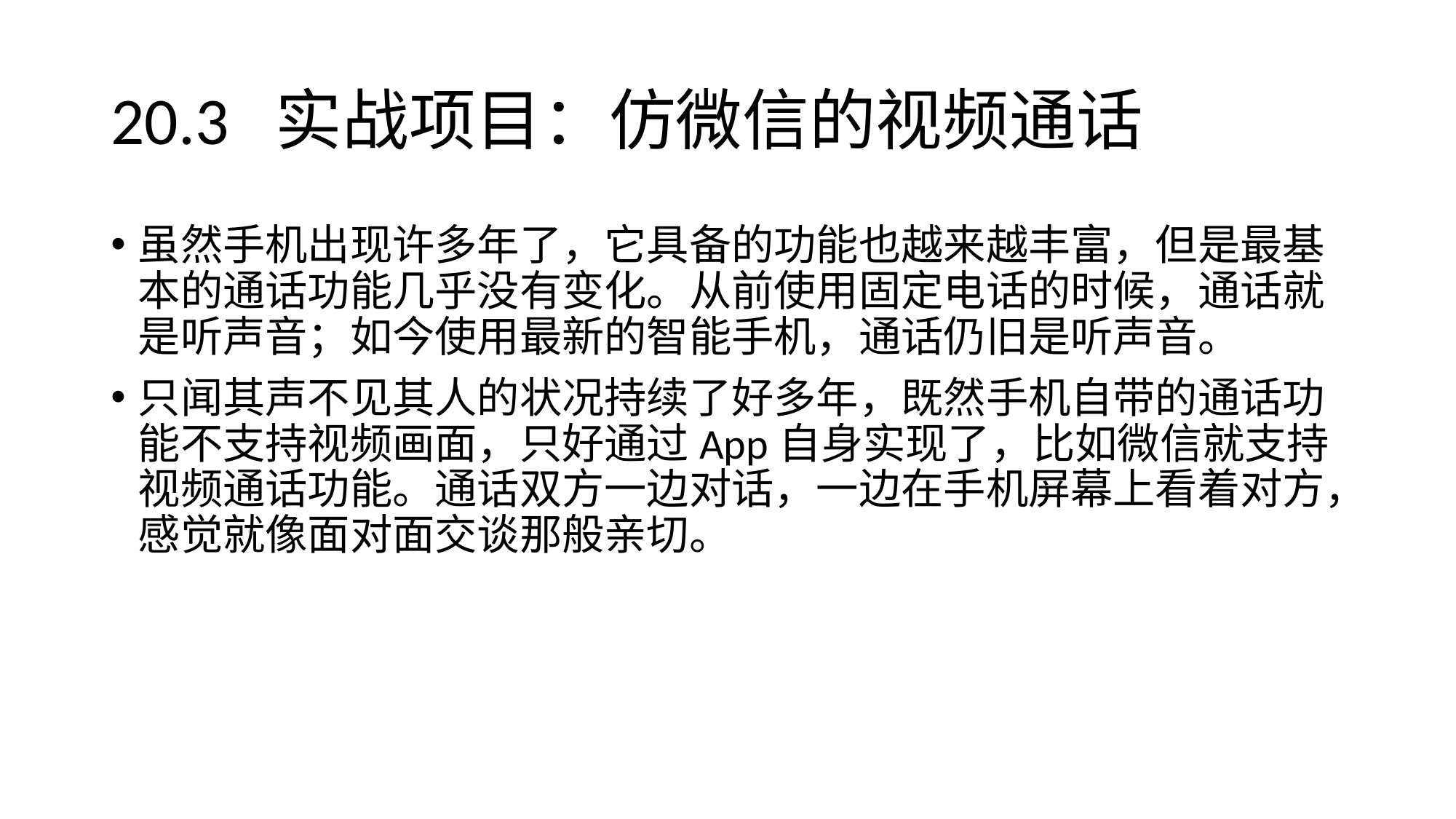

# 20.3  实战项目：仿微信的视频通话
虽然手机出现许多年了，它具备的功能也越来越丰富，但是最基本的通话功能几乎没有变化。从前使用固定电话的时候，通话就是听声音；如今使用最新的智能手机，通话仍旧是听声音。
只闻其声不见其人的状况持续了好多年，既然手机自带的通话功能不支持视频画面，只好通过App自身实现了，比如微信就支持视频通话功能。通话双方一边对话，一边在手机屏幕上看着对方，感觉就像面对面交谈那般亲切。